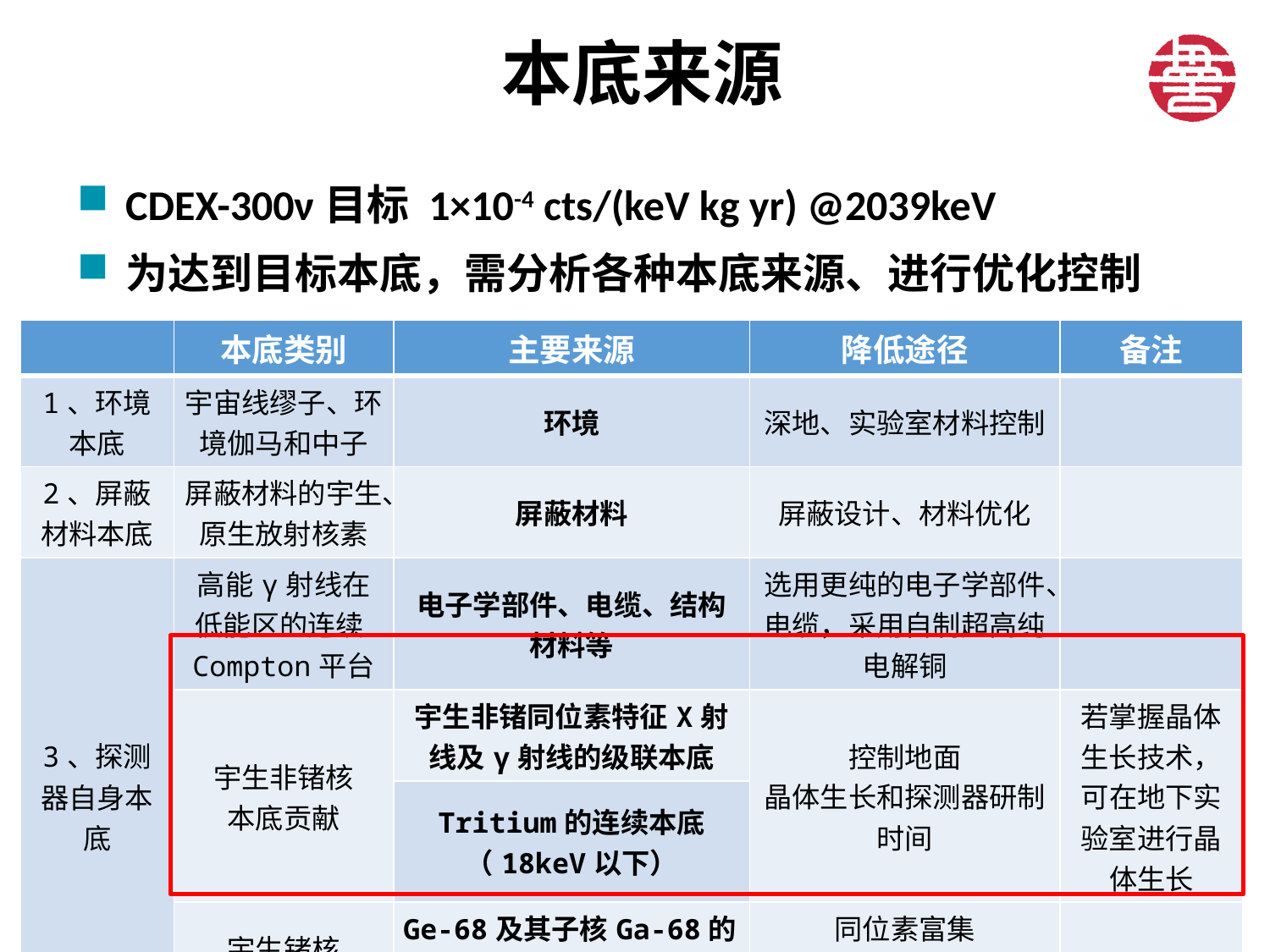

# 本底来源
CDEX-300ν目标 1×10-4 cts/(keV kg yr) @2039keV
为达到目标本底，需分析各种本底来源、进行优化控制
|  | 本底类别 | 主要来源 | 降低途径 | 备注 |
| --- | --- | --- | --- | --- |
| 1、环境本底 | 宇宙线缪子、环境伽马和中子 | 环境 | 深地、实验室材料控制 |  |
| 2、屏蔽材料本底 | 屏蔽材料的宇生、原生放射核素 | 屏蔽材料 | 屏蔽设计、材料优化 |  |
| 3、探测器自身本底 | 高能γ射线在低能区的连续Compton平台 | 电子学部件、电缆、结构材料等 | 选用更纯的电子学部件、电缆，采用自制超高纯电解铜 |  |
|  | 宇生非锗核 本底贡献 | 宇生非锗同位素特征X射线及γ射线的级联本底 | 控制地面 晶体生长和探测器研制时间 | 若掌握晶体生长技术，可在地下实验室进行晶体生长 |
|  |  | Tritium的连续本底 （18keV以下） |  |  |
|  | 宇生锗核 本底贡献 | Ge-68及其子核Ga-68的K、L、M特征X射线及连续区域 | 同位素富集 （主要为减少Ge-70） |  |

27